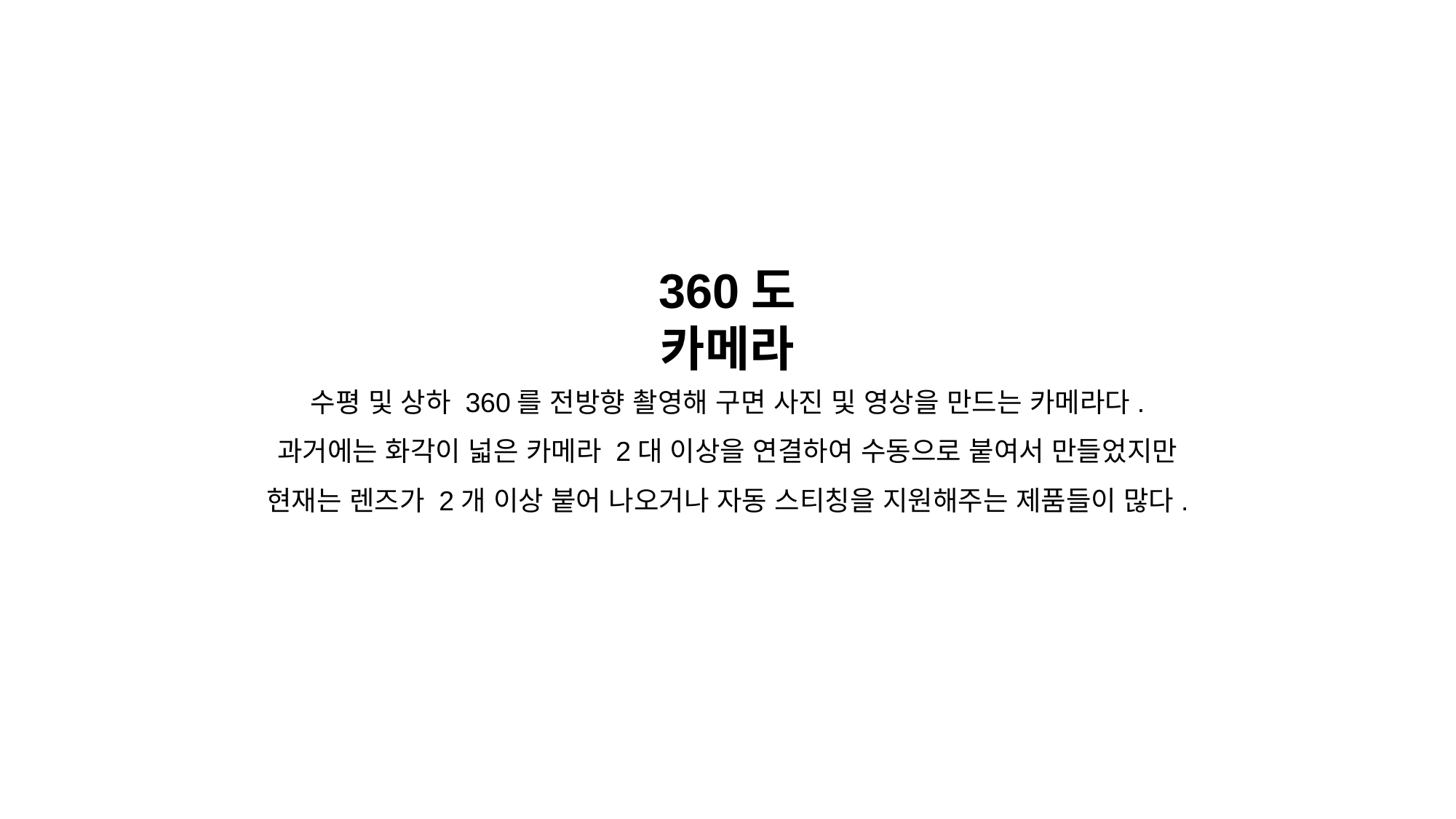

360도 카메라
수평 및 상하 360를 전방향 촬영해 구면 사진 및 영상을 만드는 카메라다.
과거에는 화각이 넓은 카메라 2대 이상을 연결하여 수동으로 붙여서 만들었지만
현재는 렌즈가 2개 이상 붙어 나오거나 자동 스티칭을 지원해주는 제품들이 많다.